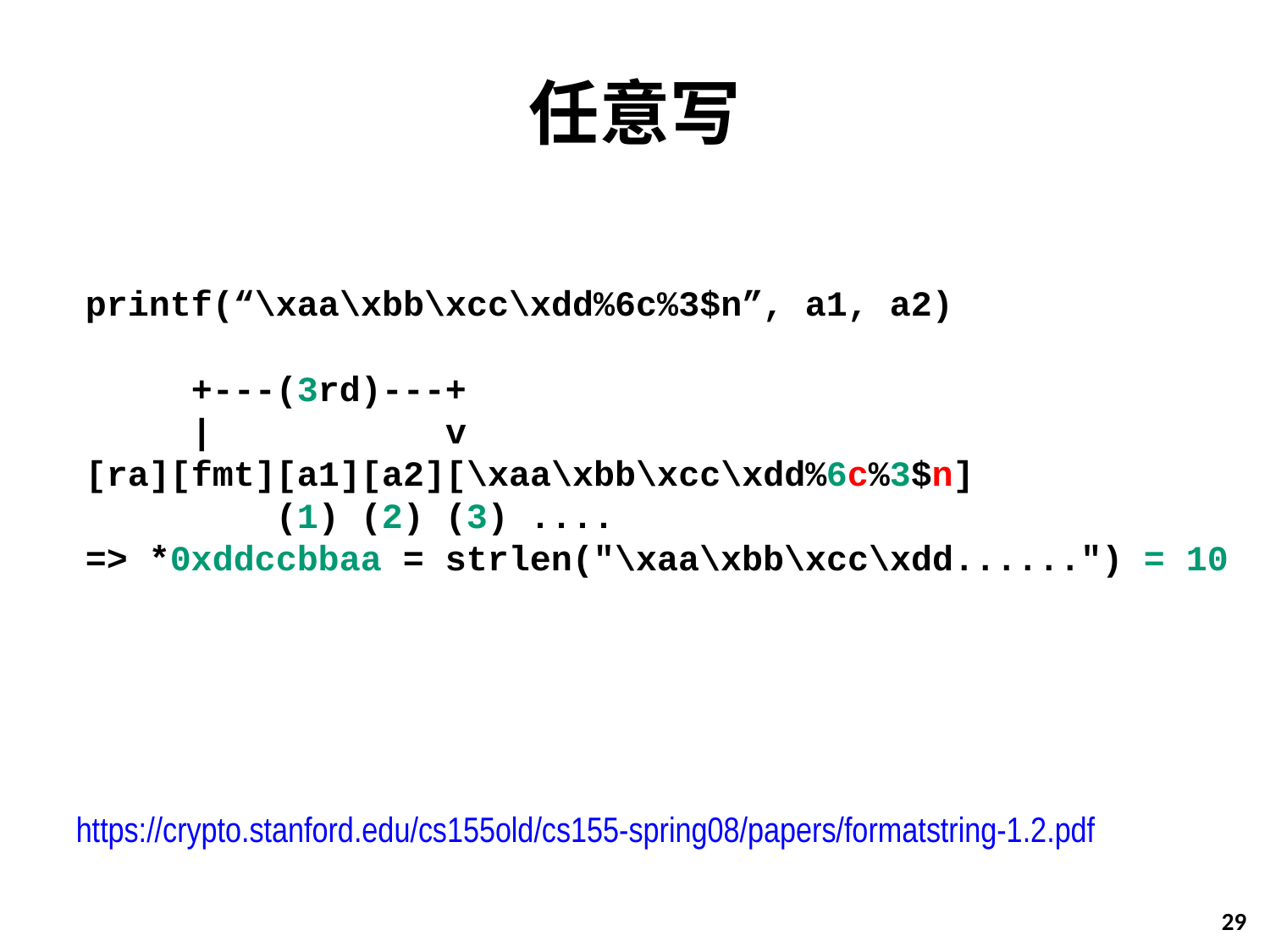

# 任意写
printf(“\xaa\xbb\xcc\xdd%6c%3$n”, a1, a2)

     +---(3rd)---+
     |           v
[ra][fmt][a1][a2][\xaa\xbb\xcc\xdd%6c%3$n]
         (1) (2) (3) ....
=> *0xddccbbaa = strlen("\xaa\xbb\xcc\xdd......") = 10
https://crypto.stanford.edu/cs155old/cs155-spring08/papers/formatstring-1.2.pdf
29